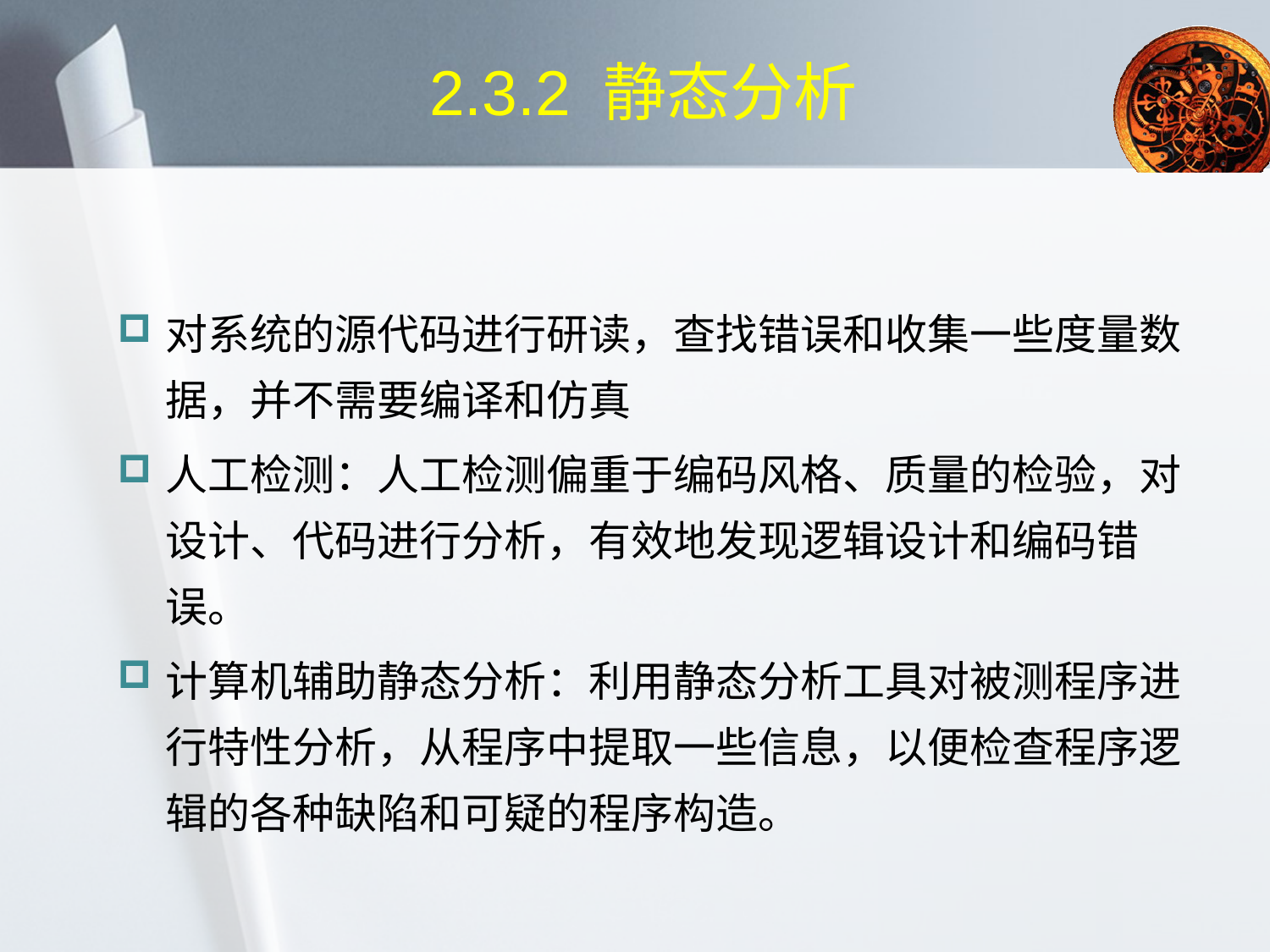

# 2.3.2 静态分析
对系统的源代码进行研读，查找错误和收集一些度量数据，并不需要编译和仿真
人工检测：人工检测偏重于编码风格、质量的检验，对设计、代码进行分析，有效地发现逻辑设计和编码错误。
计算机辅助静态分析：利用静态分析工具对被测程序进行特性分析，从程序中提取一些信息，以便检查程序逻辑的各种缺陷和可疑的程序构造。